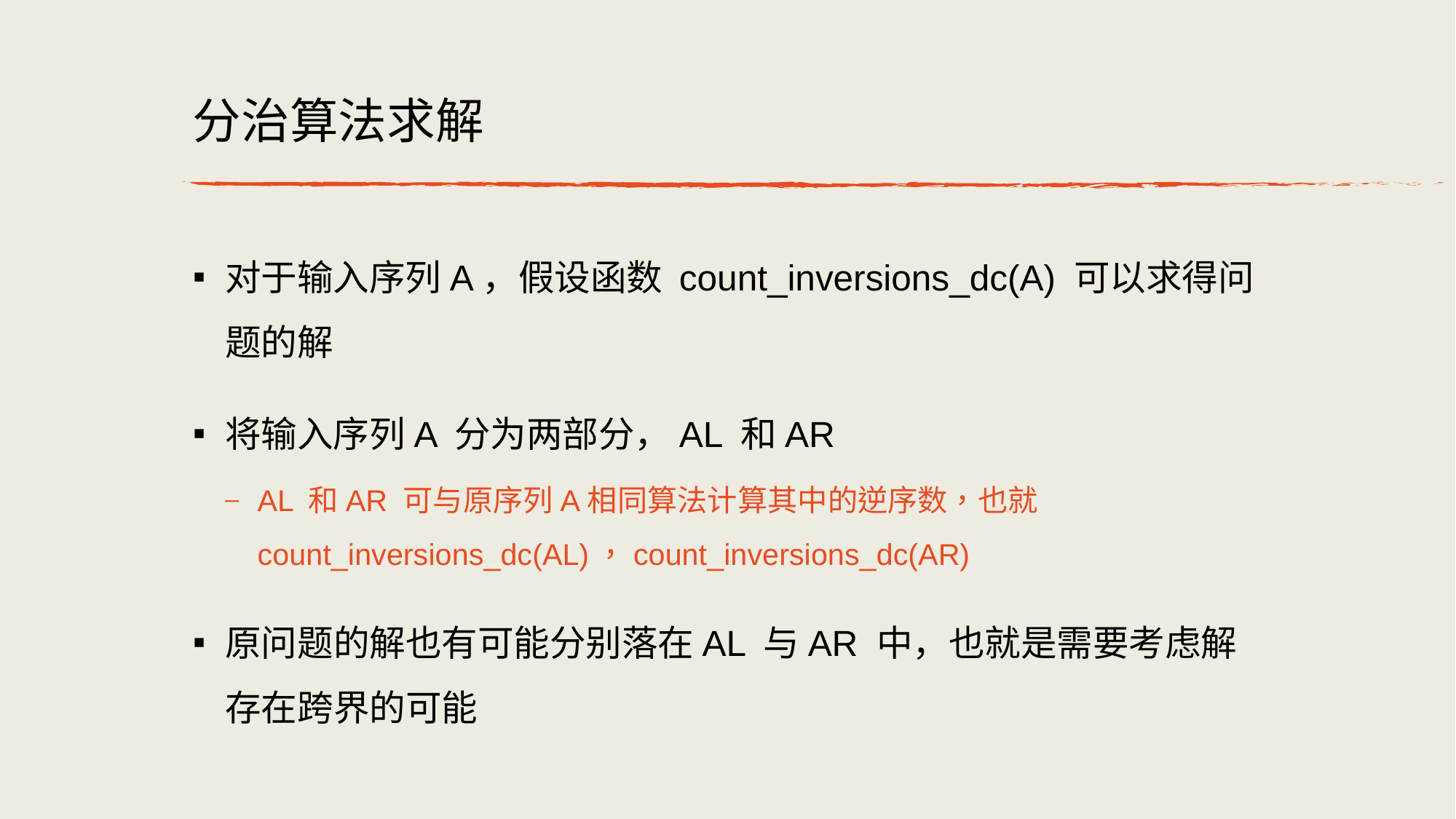

# 分治算法求解
对于输⼊序列A，假设函数 count_inversions_dc(A) 可以求得问题的解
将输⼊序列A 分为两部分，AL 和AR
AL 和AR 可与原序列A相同算法计算其中的逆序数，也就count_inversions_dc(AL)，count_inversions_dc(AR)
原问题的解也有可能分别落在AL 与AR 中，也就是需要考虑解存在跨界的可能